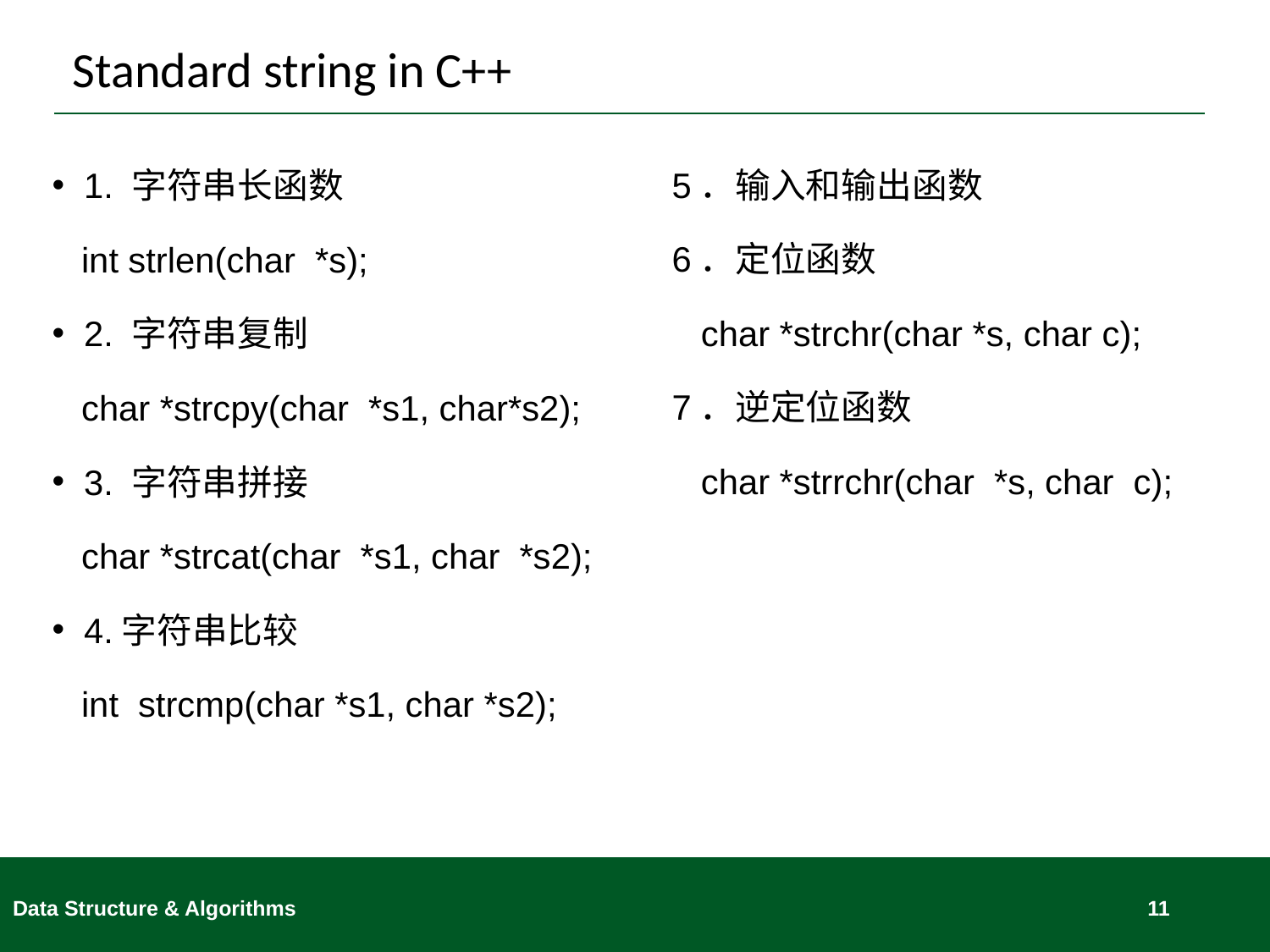

# Standard string in C++
1. 字符串长函数
   int strlen(char  *s);
2. 字符串复制
   char *strcpy(char  *s1, char*s2);
3. 字符串拼接
   char *strcat(char  *s1, char  *s2);
4.字符串比较
   int  strcmp(char *s1, char *s2);

5．输入和输出函数
6．定位函数
   char *strchr(char *s, char c);
7．逆定位函数
   char *strrchr(char  *s, char  c);
Data Structure & Algorithms
11